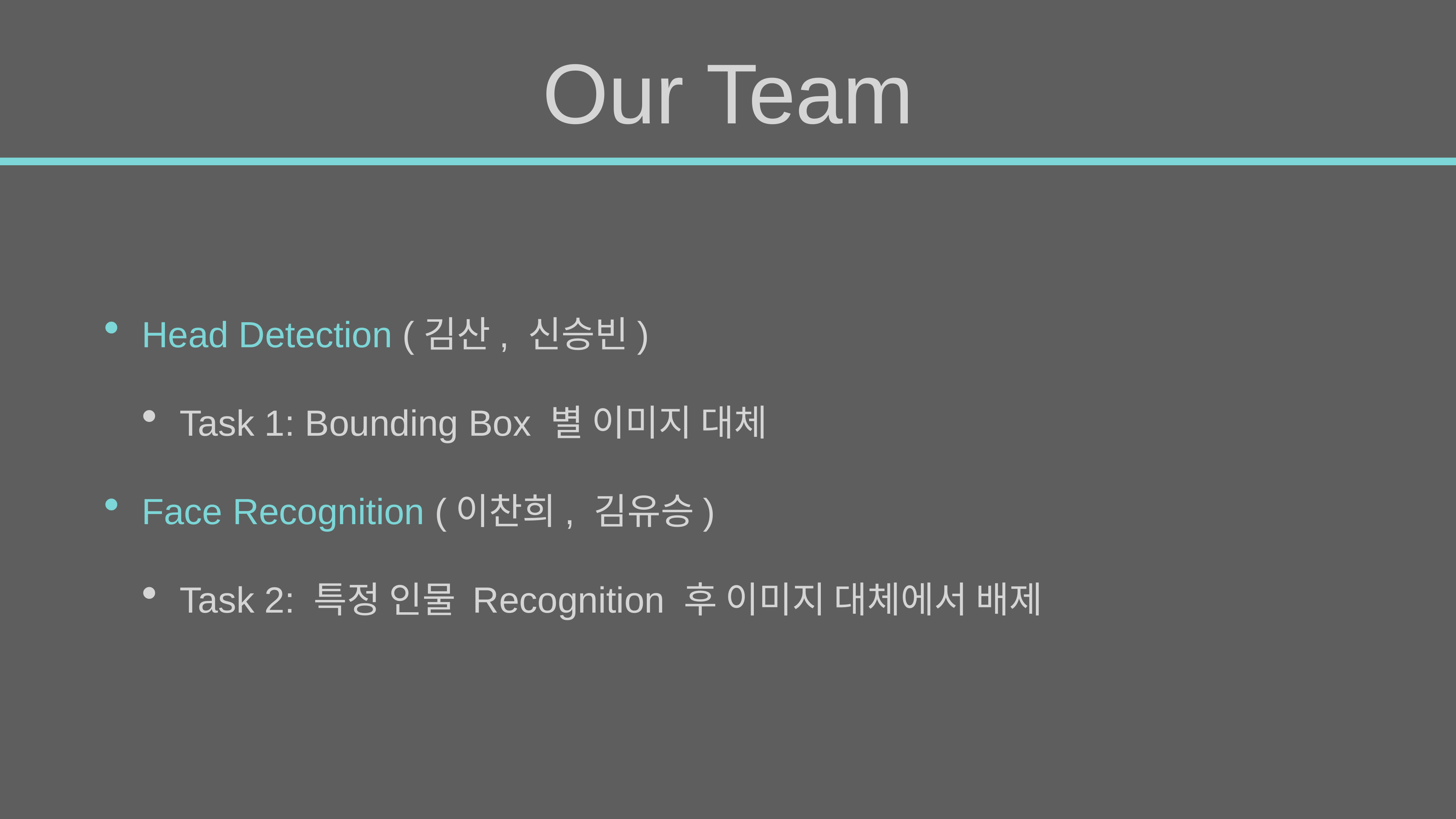

# Our Team
Head Detection (김산, 신승빈)
Task 1: Bounding Box 별 이미지 대체
Face Recognition (이찬희, 김유승)
Task 2: 특정 인물 Recognition 후 이미지 대체에서 배제
22